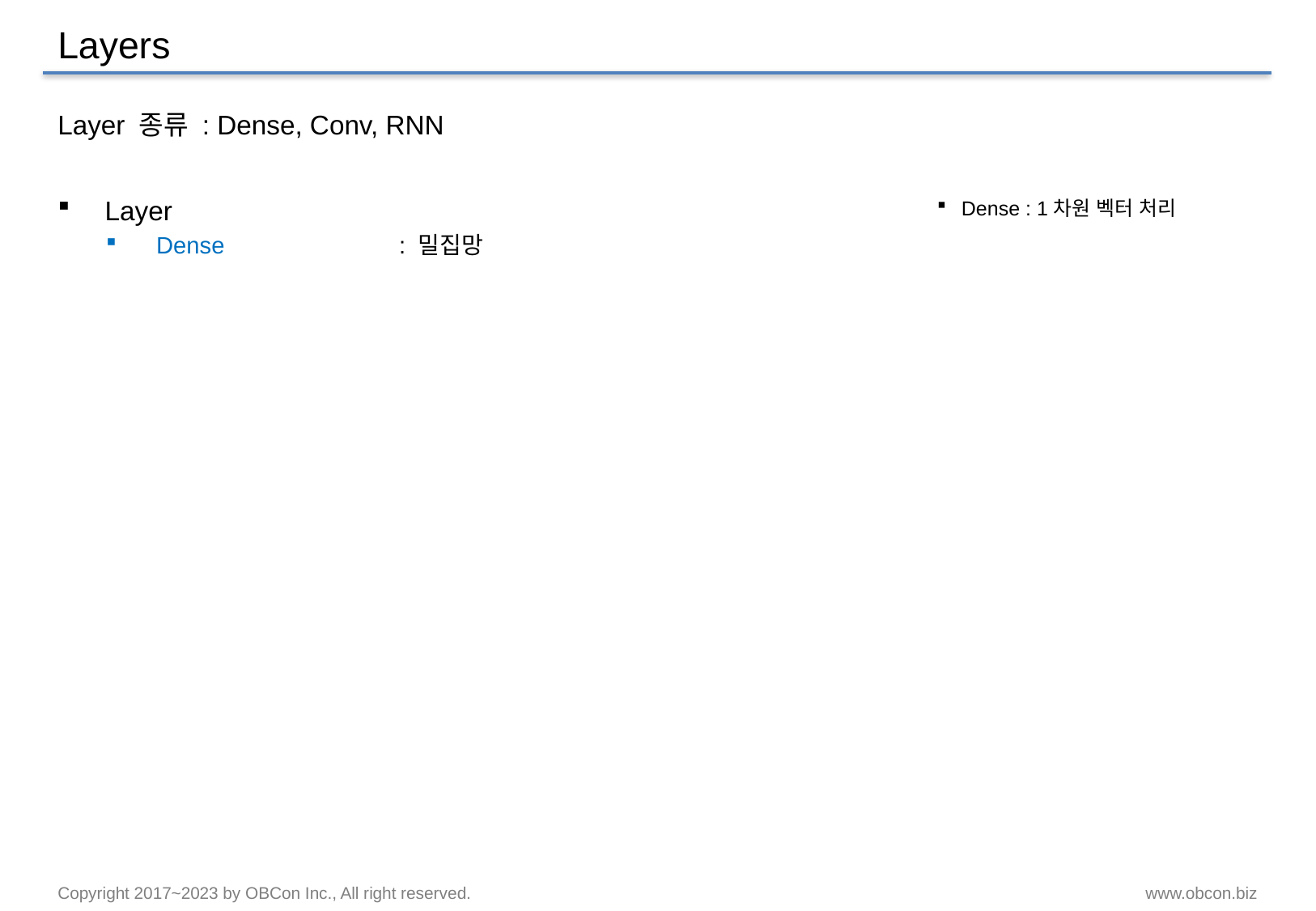

# Layers
Layer 종류 : Dense, Conv, RNN
Layer
Dense		: 밀집망

Dense : 1차원 벡터 처리